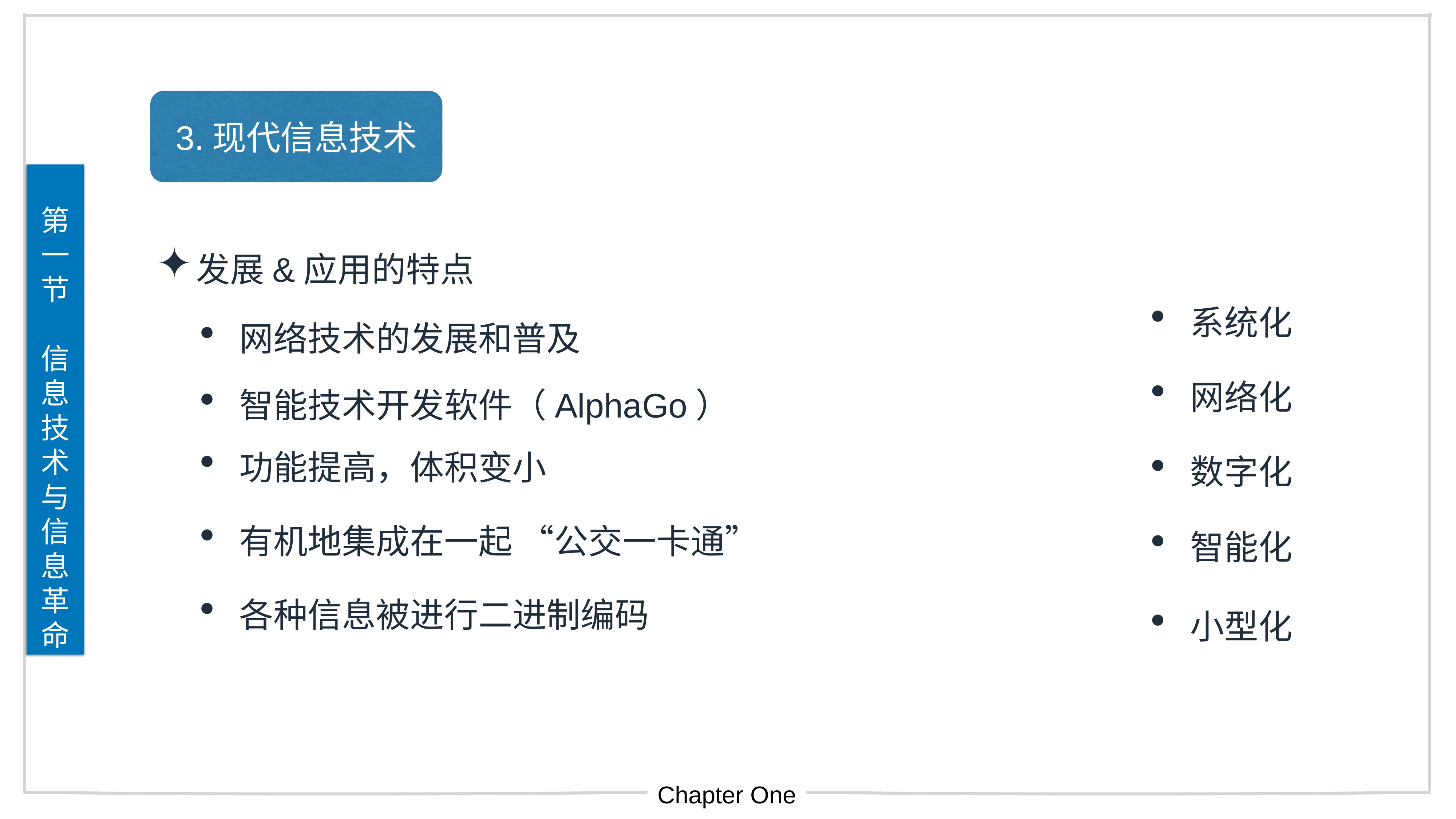

3.现代信息技术

第
一
节

信
息
技术与信息革命
发展&应用的特点
系统化
网络技术的发展和普及
网络化
智能技术开发软件（AlphaGo）
功能提高，体积变小
数字化
有机地集成在一起 “公交一卡通”
智能化
各种信息被进行二进制编码
小型化